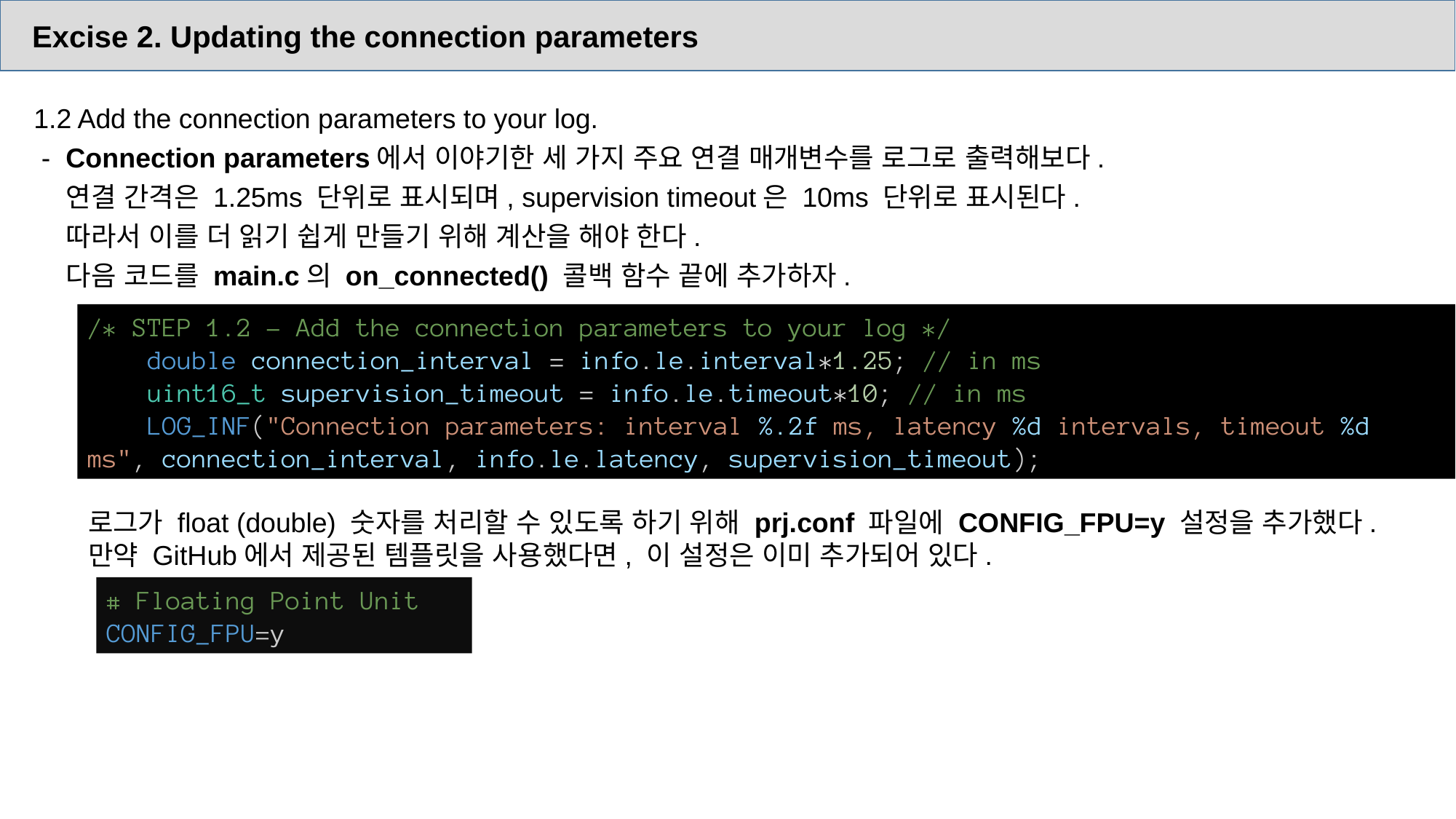

Excise 2. Updating the connection parameters
1.2 Add the connection parameters to your log.
 -  Connection parameters에서 이야기한 세 가지 주요 연결 매개변수를 로그로 출력해보다.
연결 간격은 1.25ms 단위로 표시되며, supervision timeout은 10ms 단위로 표시된다.
따라서 이를 더 읽기 쉽게 만들기 위해 계산을 해야 한다.
다음 코드를 main.c의 on_connected() 콜백 함수 끝에 추가하자.

/* STEP 1.2 - Add the connection parameters to your log */
    double connection_interval = info.le.interval*1.25; // in ms
    uint16_t supervision_timeout = info.le.timeout*10; // in ms
    LOG_INF("Connection parameters: interval %.2f ms, latency %d intervals, timeout %d ms", connection_interval, info.le.latency, supervision_timeout);
로그가 float (double) 숫자를 처리할 수 있도록 하기 위해 prj.conf 파일에 CONFIG_FPU=y 설정을 추가했다. 만약 GitHub에서 제공된 템플릿을 사용했다면, 이 설정은 이미 추가되어 있다.
# Floating Point Unit
CONFIG_FPU=y